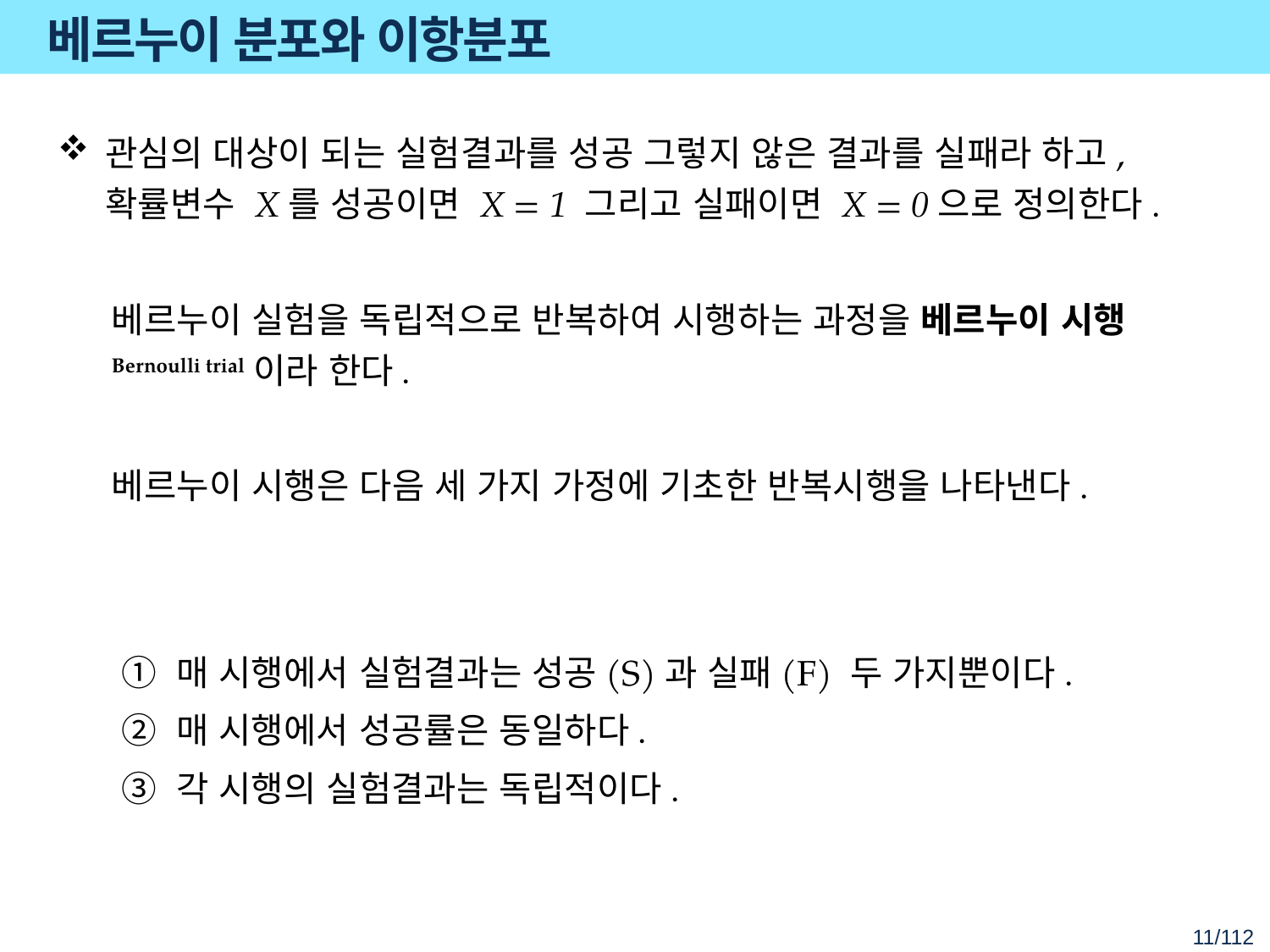

# 베르누이 분포와 이항분포
관심의 대상이 되는 실험결과를 성공 그렇지 않은 결과를 실패라 하고, 확률변수 X를 성공이면 X = 1 그리고 실패이면 X = 0으로 정의한다.

베르누이 실험을 독립적으로 반복하여 시행하는 과정을 베르누이 시행Bernoulli trial이라 한다.

베르누이 시행은 다음 세 가지 가정에 기초한 반복시행을 나타낸다.

매 시행에서 실험결과는 성공(S)과 실패(F) 두 가지뿐이다.
매 시행에서 성공률은 동일하다.
각 시행의 실험결과는 독립적이다.